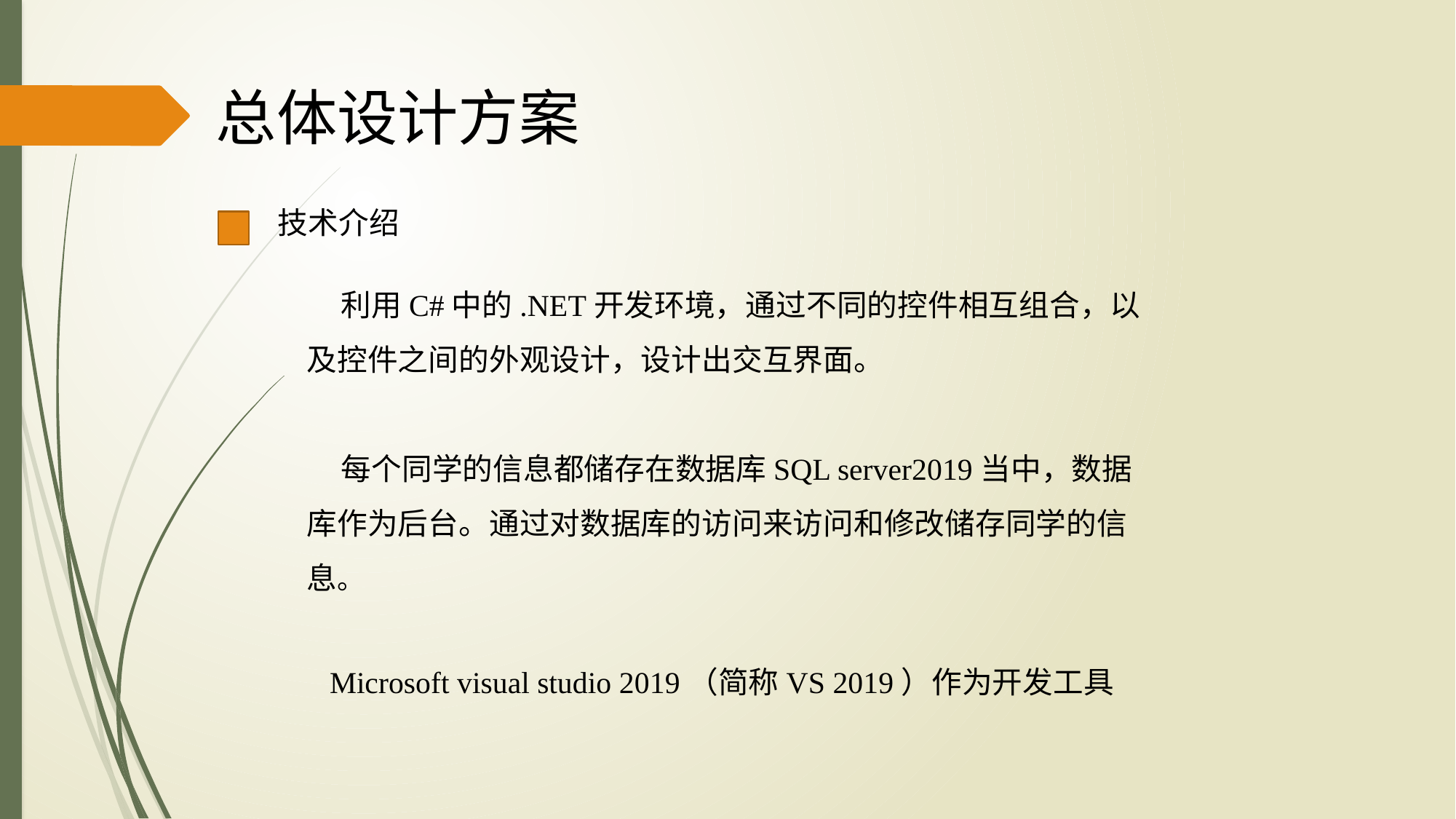

总体设计方案
技术介绍

    利用C#中的.NET开发环境，通过不同的控件相互组合，以及控件之间的外观设计，设计出交互界面。

    每个同学的信息都储存在数据库SQL server2019当中，数据库作为后台。通过对数据库的访问来访问和修改储存同学的信息。

   Microsoft visual studio 2019（简称VS 2019）作为开发工具